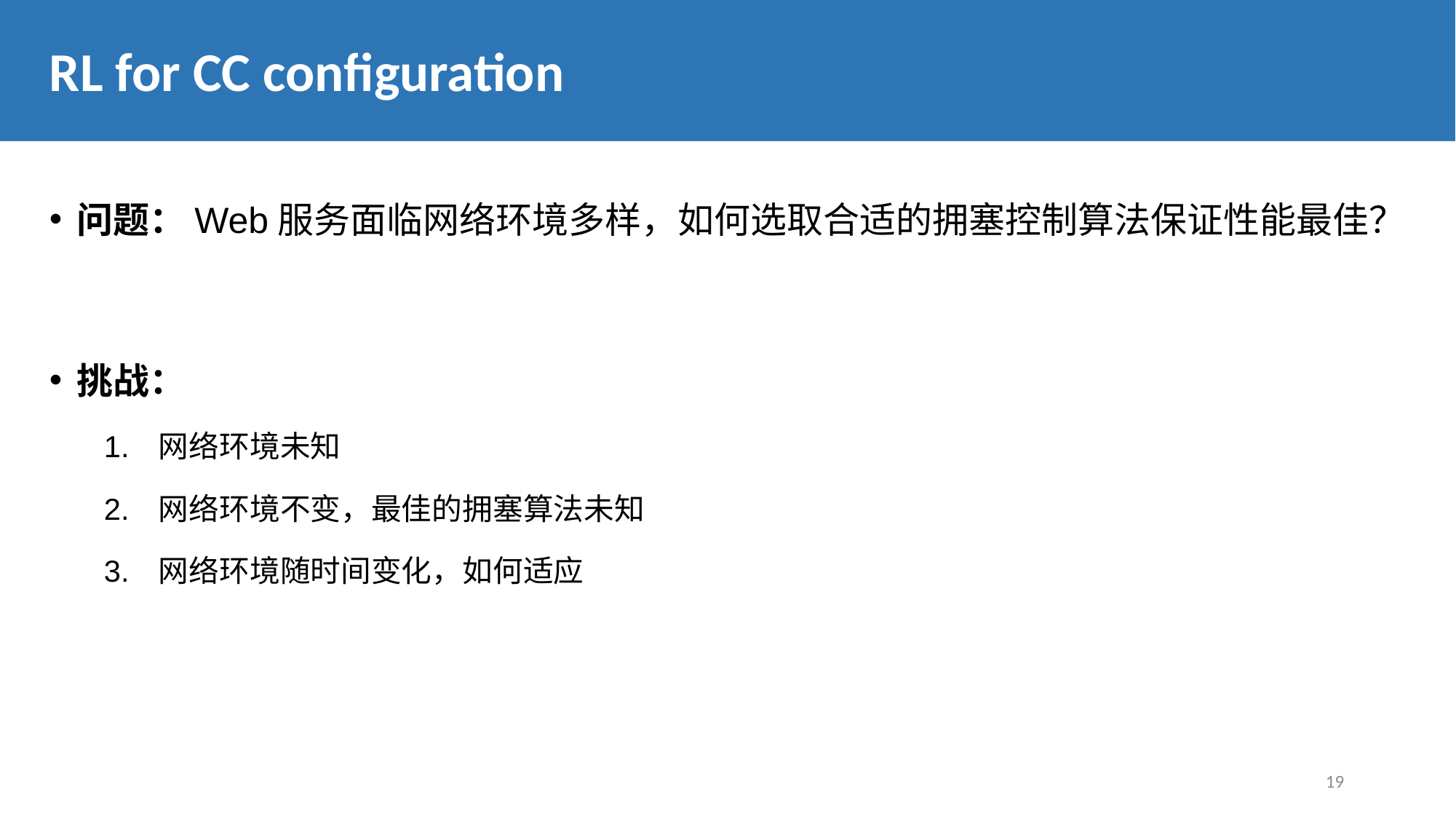

RL for CC configuration
问题：Web服务面临网络环境多样，如何选取合适的拥塞控制算法保证性能最佳？

挑战：
网络环境未知
网络环境不变，最佳的拥塞算法未知
网络环境随时间变化，如何适应

19